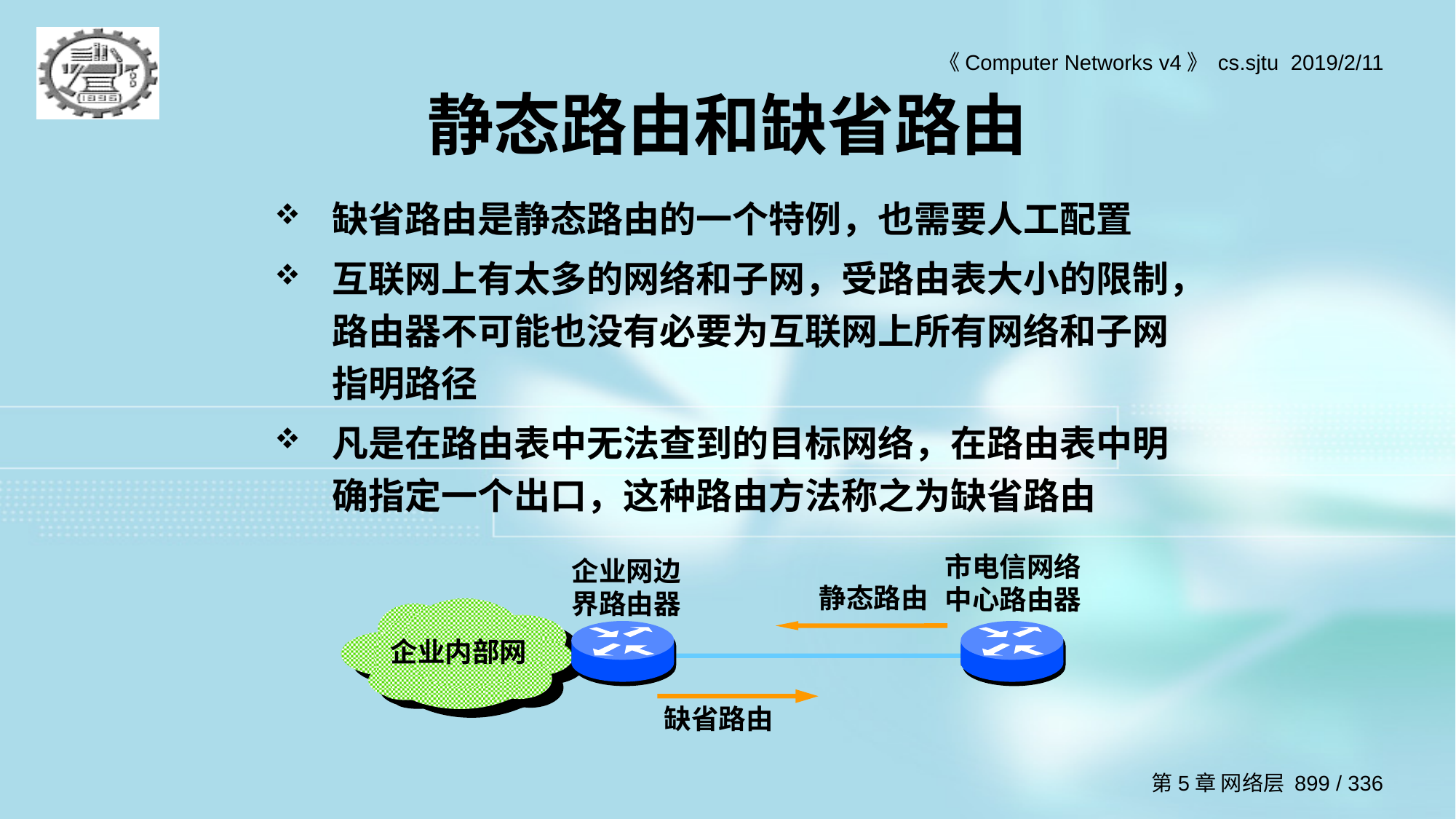

# 静态路由和缺省路由
缺省路由是静态路由的一个特例，也需要人工配置
互联网上有太多的网络和子网，受路由表大小的限制，路由器不可能也没有必要为互联网上所有网络和子网指明路径
凡是在路由表中无法查到的目标网络，在路由表中明确指定一个出口，这种路由方法称之为缺省路由
企业网边
界路由器
市电信网络中心路由器
静态路由

企业内部网

缺省路由